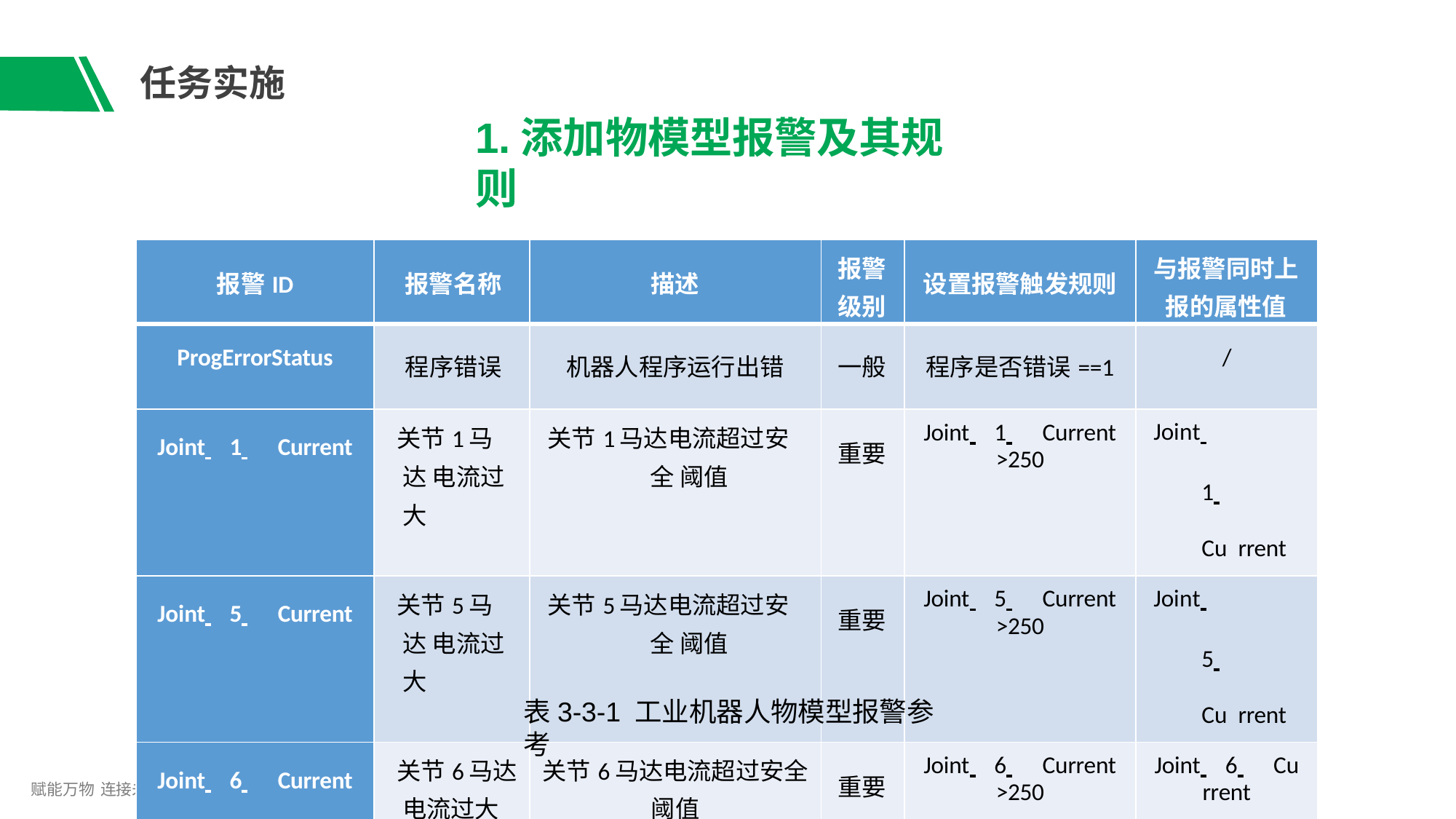

# 任务实施
1.添加物模型报警及其规则
| 报警ID | 报警名称 | 描述 | 报警 级别 | 设置报警触发规则 | 与报警同时上 报的属性值 |
| --- | --- | --- | --- | --- | --- |
| ProgErrorStatus | 程序错误 | 机器人程序运行出错 | 一般 | 程序是否错误==1 | / |
| Joint 1 Current | 关节1马达 电流过大 | 关节1马达电流超过安全 阈值 | 重要 | Joint 1 Current >250 | Joint 1 Cu rrent |
| Joint 5 Current | 关节5马达 电流过大 | 关节5马达电流超过安全 阈值 | 重要 | Joint 5 Current >250 | Joint 5 Cu rrent |
| Joint 6 Current | 关节6马达 电流过大 | 关节6马达电流超过安全 阈值 | 重要 | Joint 6 Current >250 | Joint 6 Cu rrent |
表3-3-1 工业机器人物模型报警参考
赋能万物 连接未来